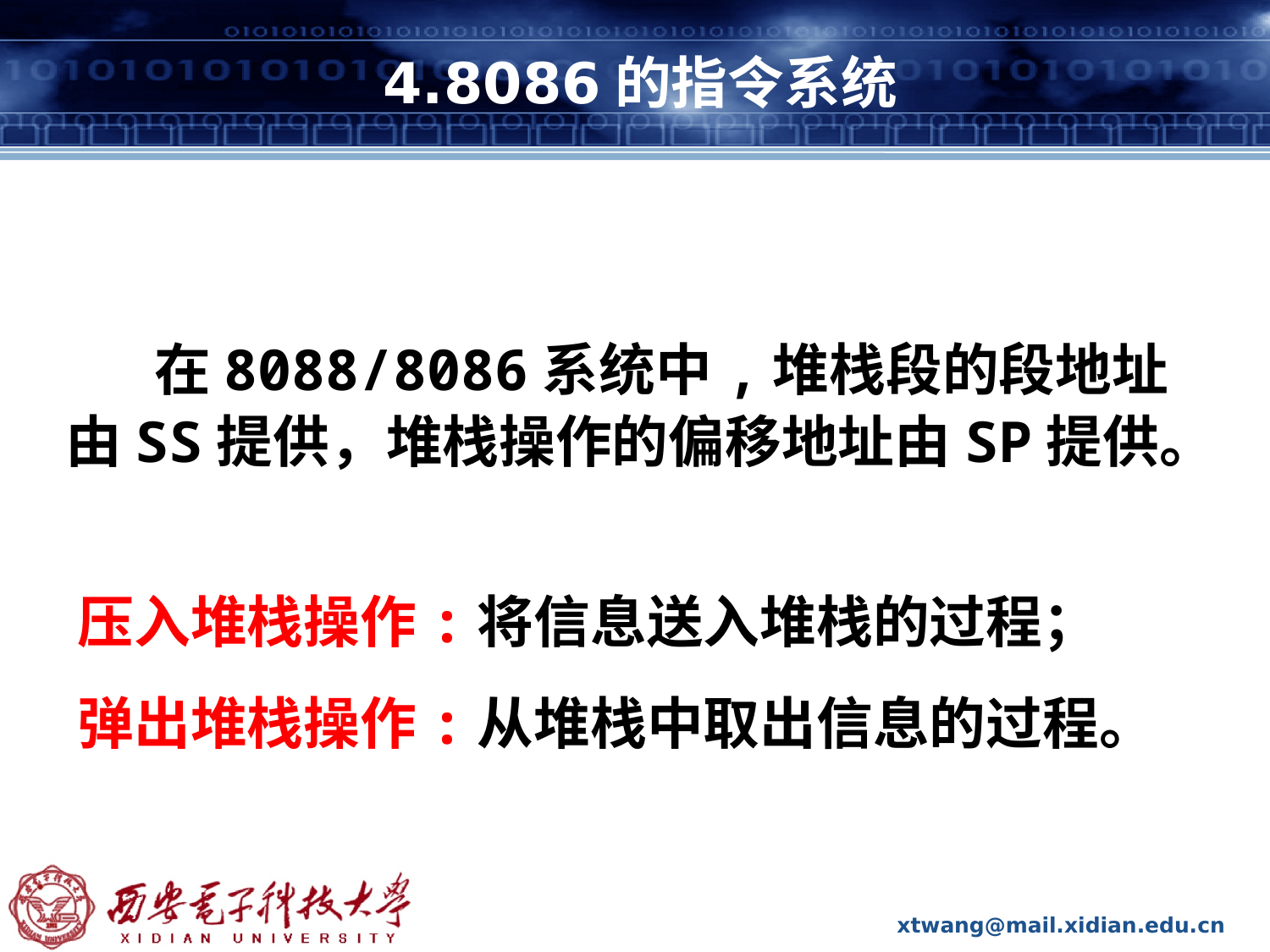

# 4.8086的指令系统
    在8088/8086系统中,堆栈段的段地址由SS提供，堆栈操作的偏移地址由SP提供。
压入堆栈操作:将信息送入堆栈的过程；
弹出堆栈操作:从堆栈中取出信息的过程。